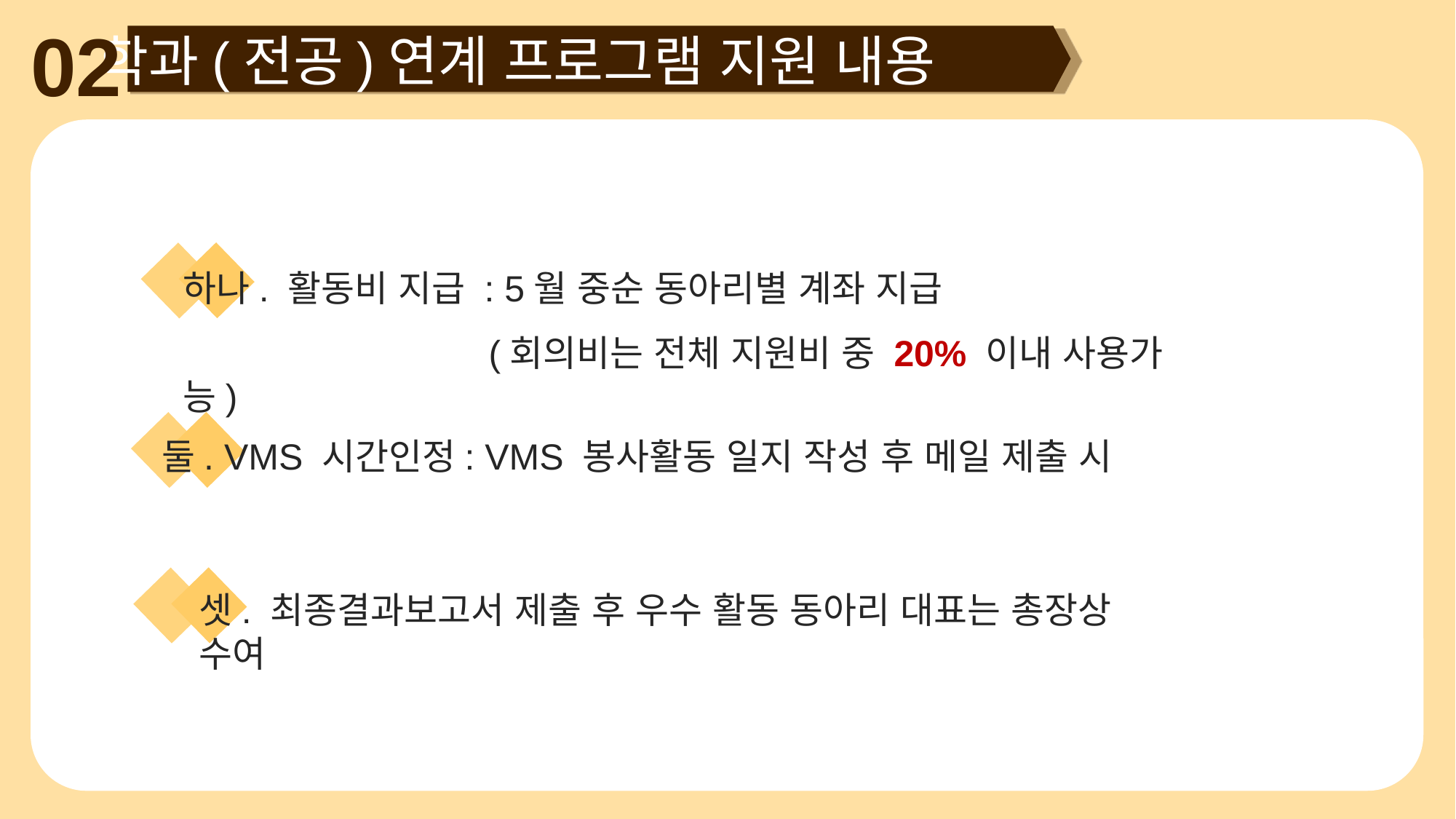

02
학과(전공)연계 프로그램 지원 내용

하나. 활동비 지급 : 5월 중순 동아리별 계좌 지급
                              (회의비는 전체 지원비 중 20% 이내 사용가능)

둘. VMS 시간인정: VMS 봉사활동 일지 작성 후 메일 제출 시

셋. 최종결과보고서 제출 후 우수 활동 동아리 대표는 총장상 수여